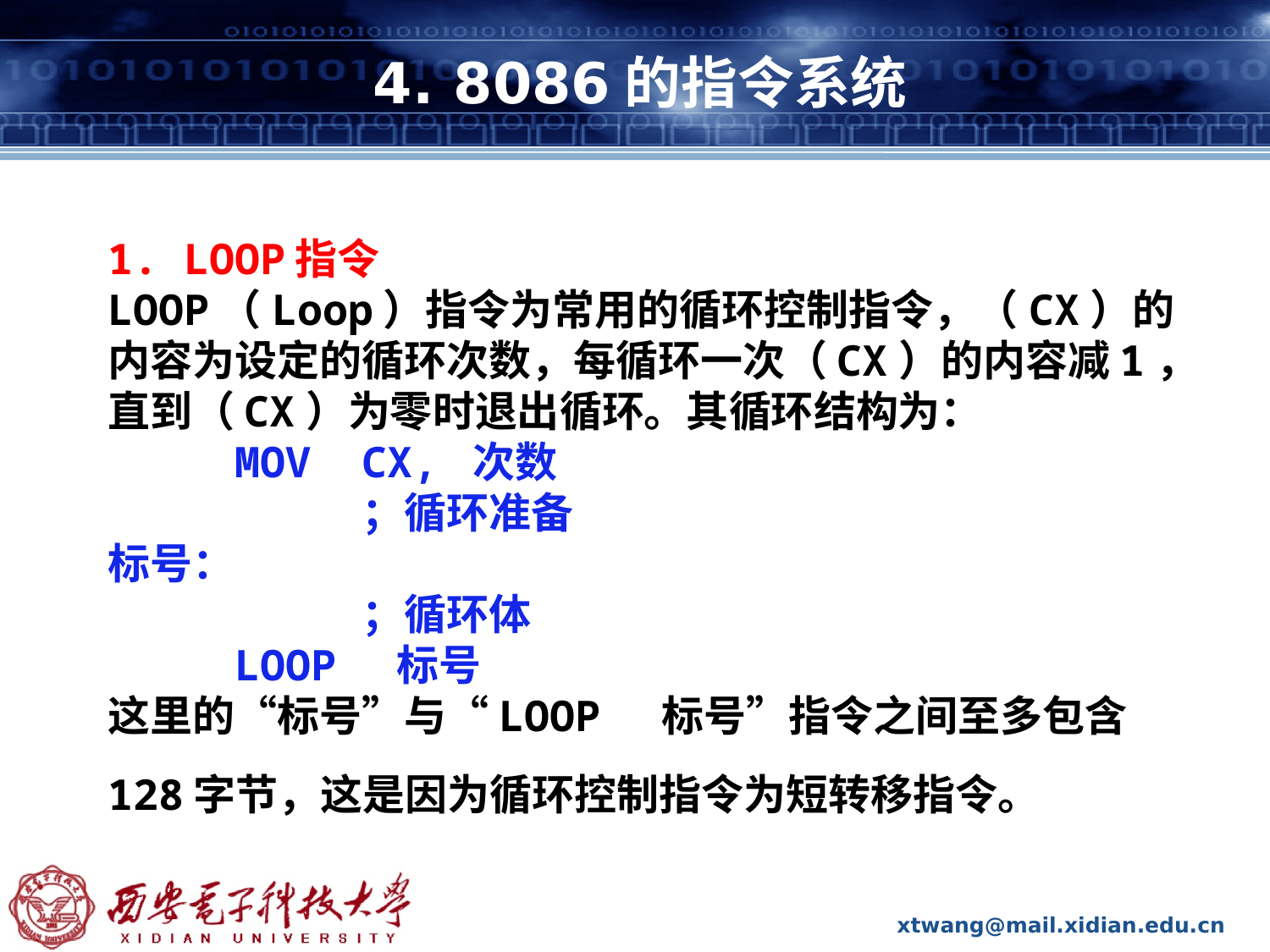

# 4. 8086的指令系统
1. LOOP指令
LOOP（Loop）指令为常用的循环控制指令，（CX）的内容为设定的循环次数，每循环一次（CX）的内容减1，直到（CX）为零时退出循环。其循环结构为：
   	MOV  CX, 次数
  		；循环准备
标号：
  		；循环体
    	LOOP  标号
这里的“标号”与“LOOP  标号”指令之间至多包含128字节，这是因为循环控制指令为短转移指令。